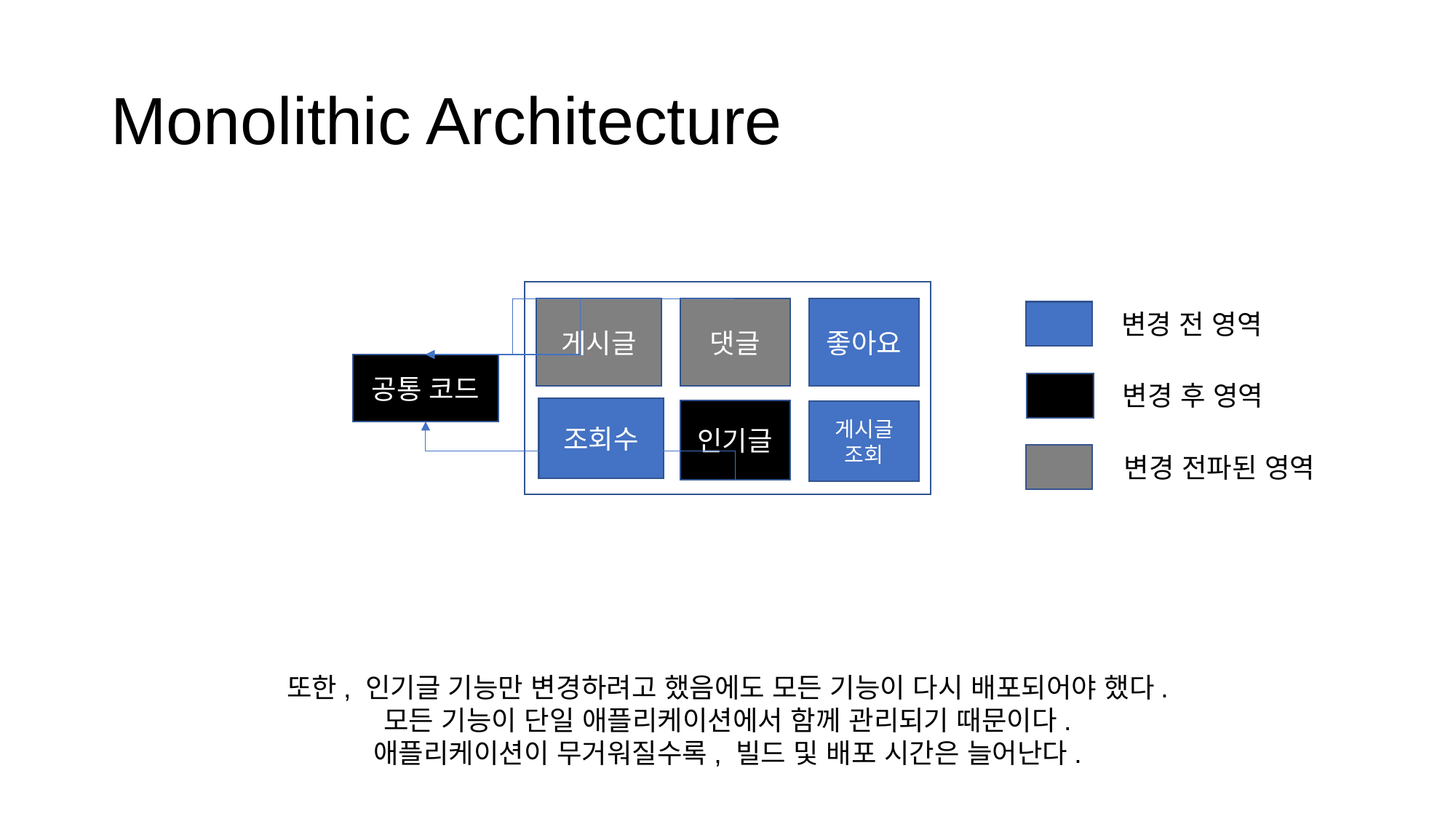

# Monolithic Architecture

게시글
댓글
좋아요

변경 전 영역
공통 코드

변경 후 영역
조회수
인기글
게시글
조회

변경 전파된 영역
또한, 인기글 기능만 변경하려고 했음에도 모든 기능이 다시 배포되어야 했다.
모든 기능이 단일 애플리케이션에서 함께 관리되기 때문이다.
애플리케이션이 무거워질수록, 빌드 및 배포 시간은 늘어난다.